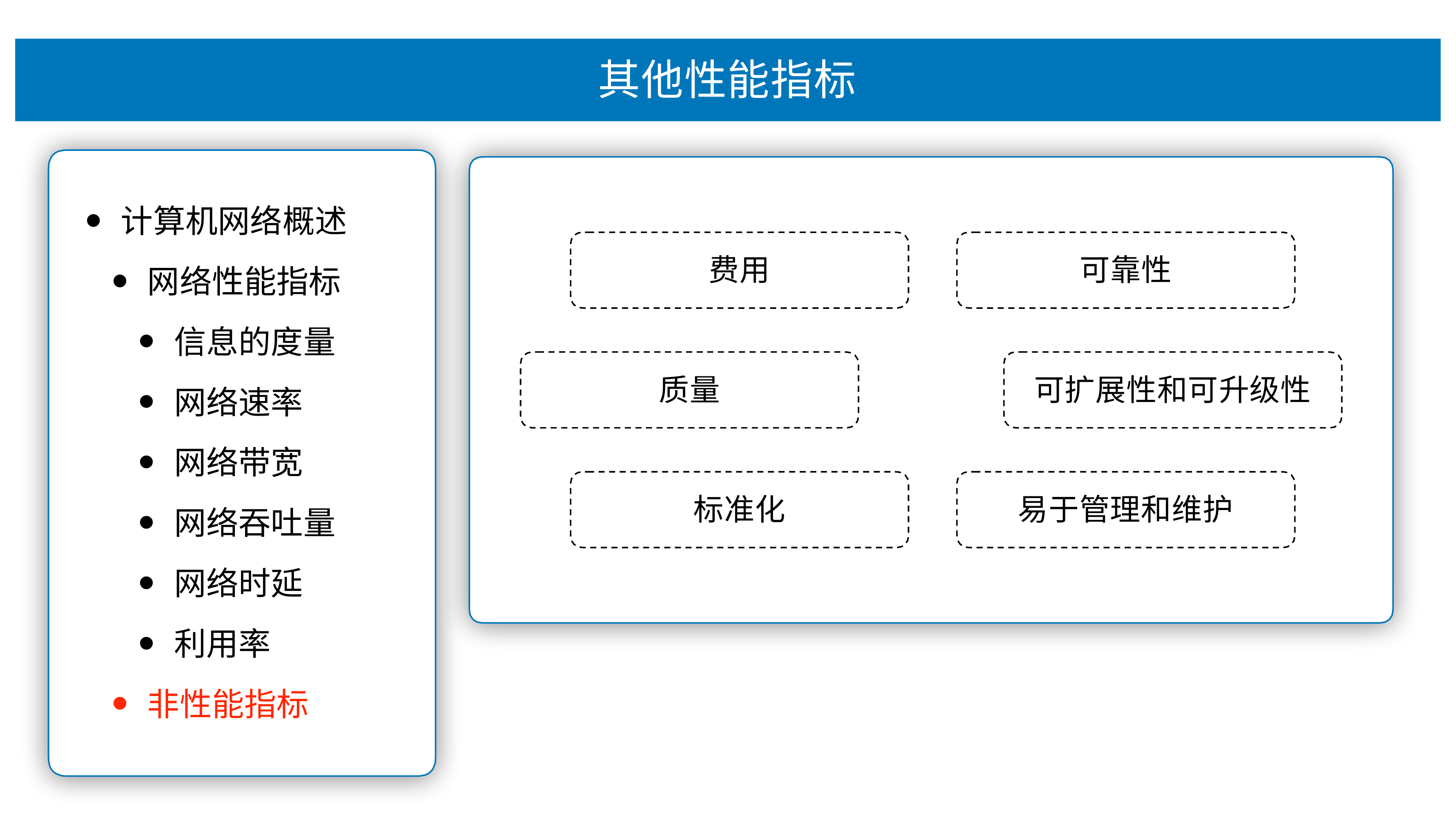

# 其他性能指标

计算机⽹络概述
⽹络性能指标
信息的度量
⽹络速率
⽹络带宽
⽹络吞吐量
⽹络时延
利⽤率
⾮性能指标

费⽤
可靠性

质量
可扩展性和可升级性

标准化
易于管理和维护